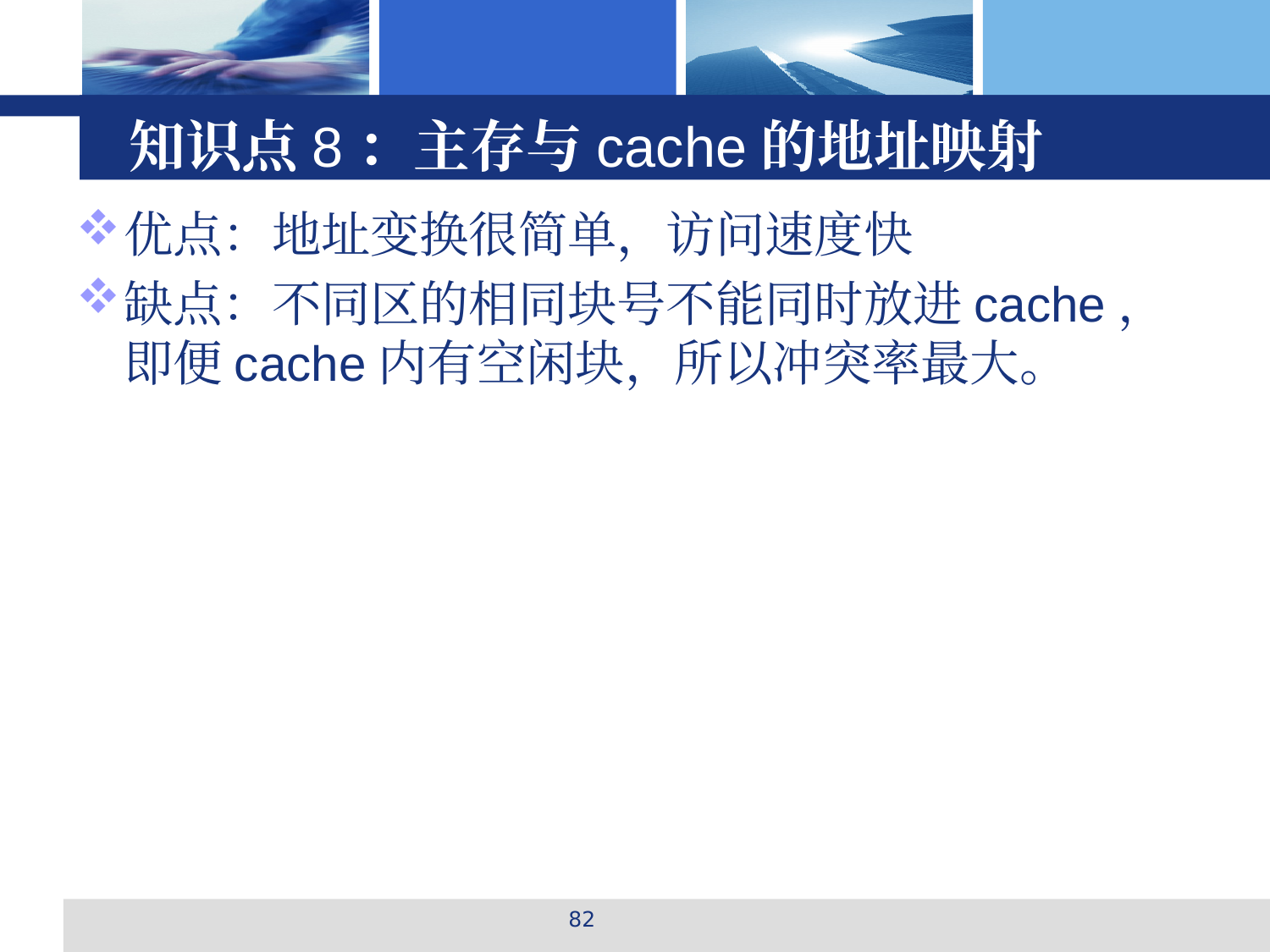

# 知识点8：主存与cache的地址映射
优点：地址变换很简单，访问速度快
缺点：不同区的相同块号不能同时放进cache，即便cache内有空闲块，所以冲突率最大。

82